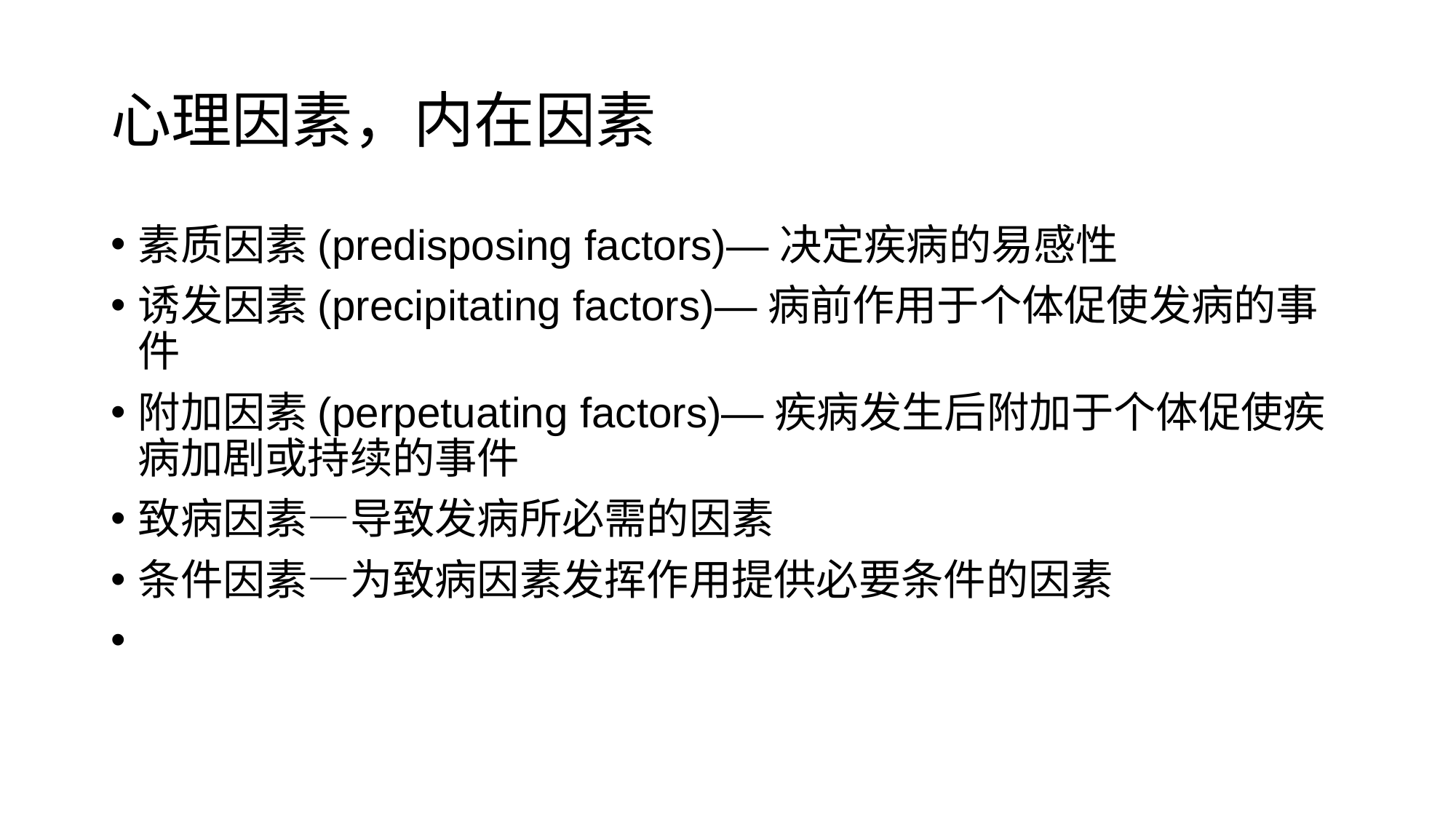

# 心理因素，内在因素
素质因素(predisposing factors)—决定疾病的易感性
诱发因素(precipitating factors)—病前作用于个体促使发病的事件
附加因素(perpetuating factors)—疾病发生后附加于个体促使疾病加剧或持续的事件
致病因素—导致发病所必需的因素
条件因素—为致病因素发挥作用提供必要条件的因素